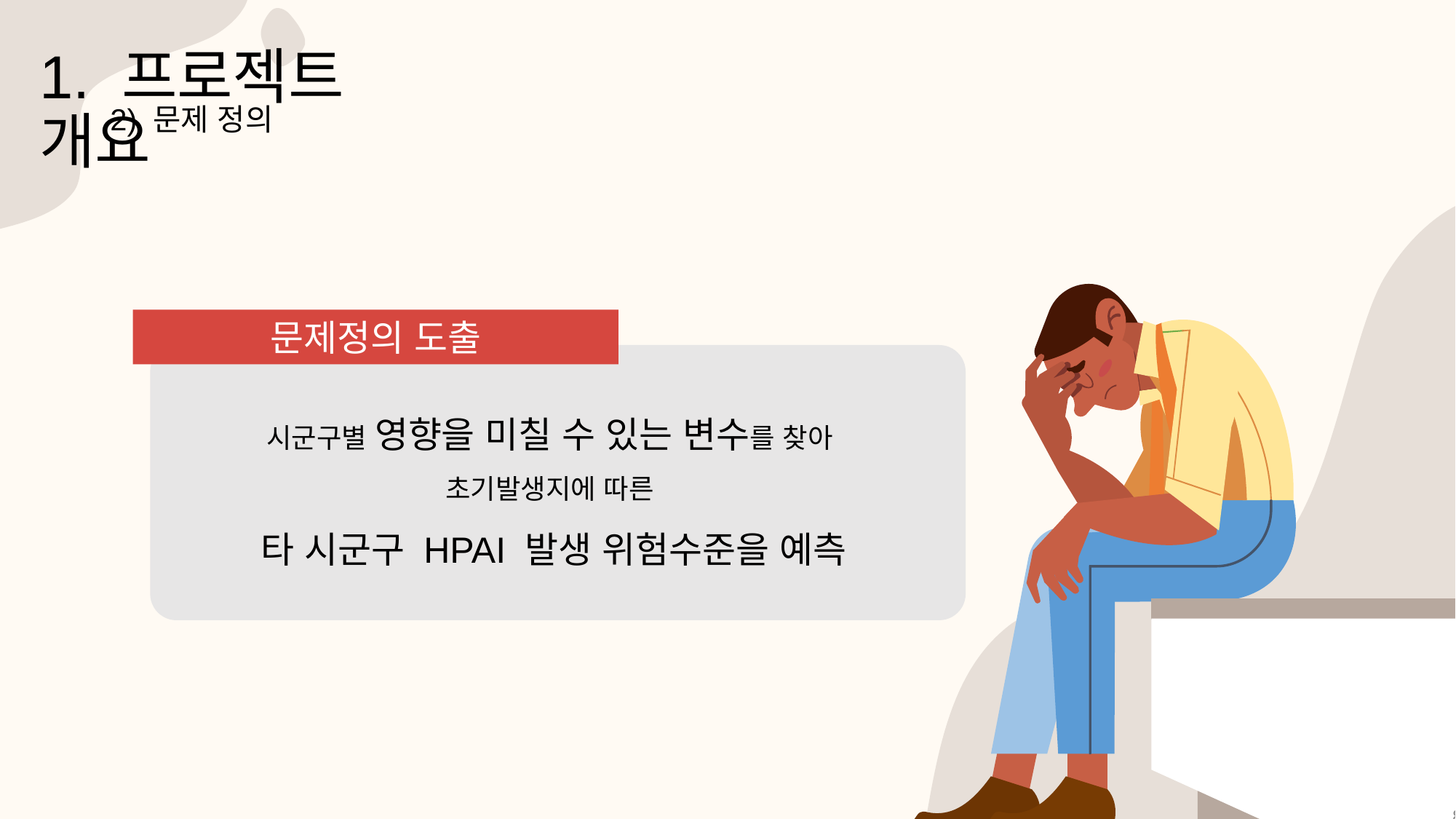

1. 프로젝트 개요
2) 문제 정의

문제정의 도출

시군구별 영향을 미칠 수 있는 변수를 찾아
초기발생지에 따른
타 시군구 HPAI 발생 위험수준을 예측

8

8